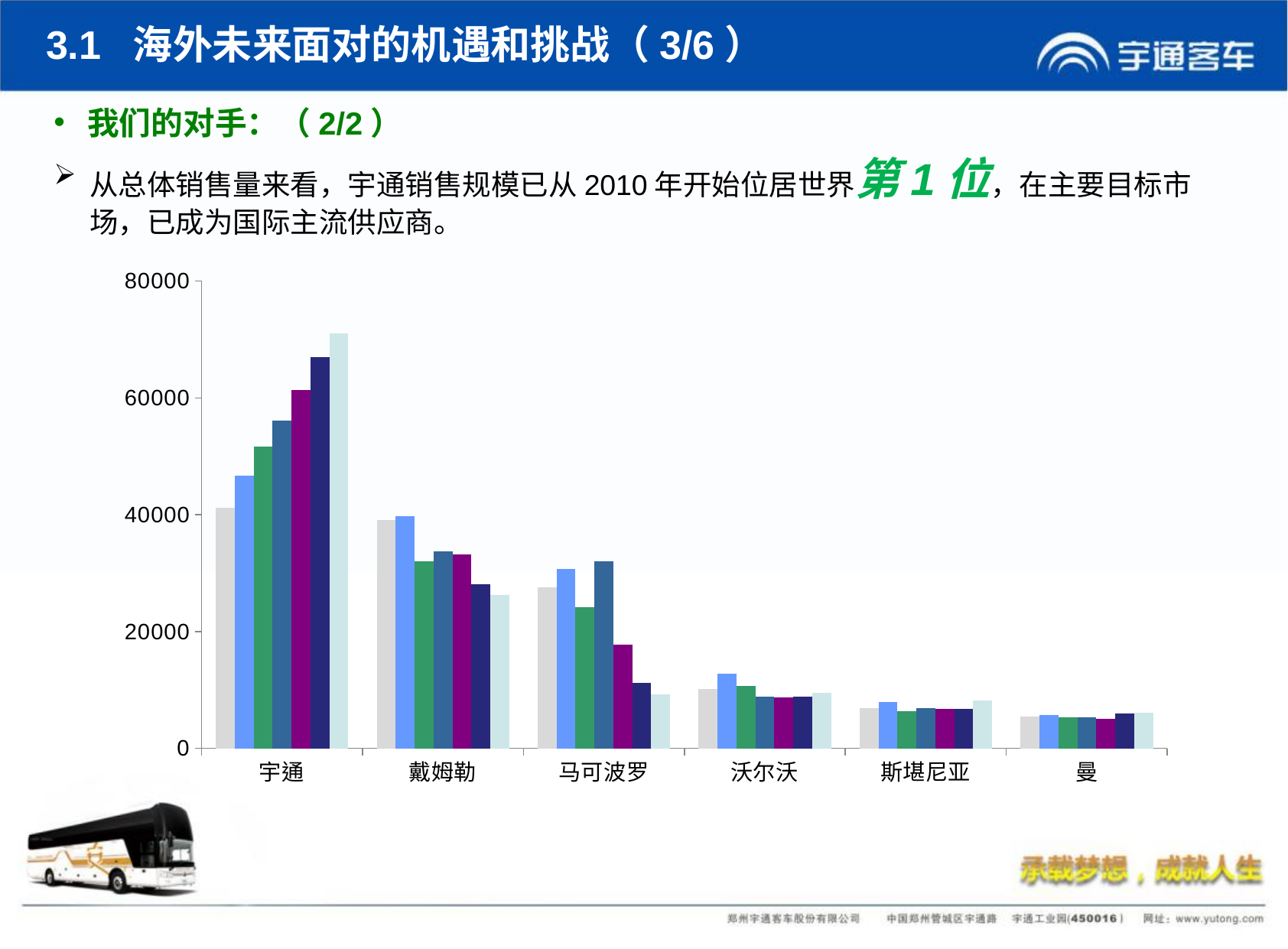

3.1  海外未来面对的机遇和挑战（3/6）
我们的对手：（2/2）
从总体销售量来看，宇通销售规模已从2010年开始位居世界第1位，在主要目标市场，已成为国际主流供应商。

### Chart

| Category | 2010年 | 2011年 | 2012年 | 2013年 | 2014年 | 2015年 | 2016年 |
|---|---|---|---|---|---|---|---|
| 宇通 | 41169.0 | 46688.0 | 51688.0 | 56068.0 | 61398.0 | 67018.0 | 70988.0 |
| 戴姆勒 | 39118.0 | 39741.0 | 32088.0 | 33705.0 | 33162.0 | 28081.0 | 26226.0 |
| 马可波罗 | 27597.0 | 30766.0 | 24116.0 | 32000.0 | 17713.0 | 11161.0 | 9212.0 |
| 沃尔沃 | 10229.0 | 12786.0 | 10678.0 | 8910.0 | 8759.0 | 8825.0 | 9553.0 |
| 斯堪尼亚 | 6875.0 | 7988.0 | 6350.0 | 6853.0 | 6767.0 | 6799.0 | 8253.0 |
| 曼 | 5483.0 | 5775.0 | 5286.0 | 5294.0 | 5025.0 | 6015.0 | 6126.0 |